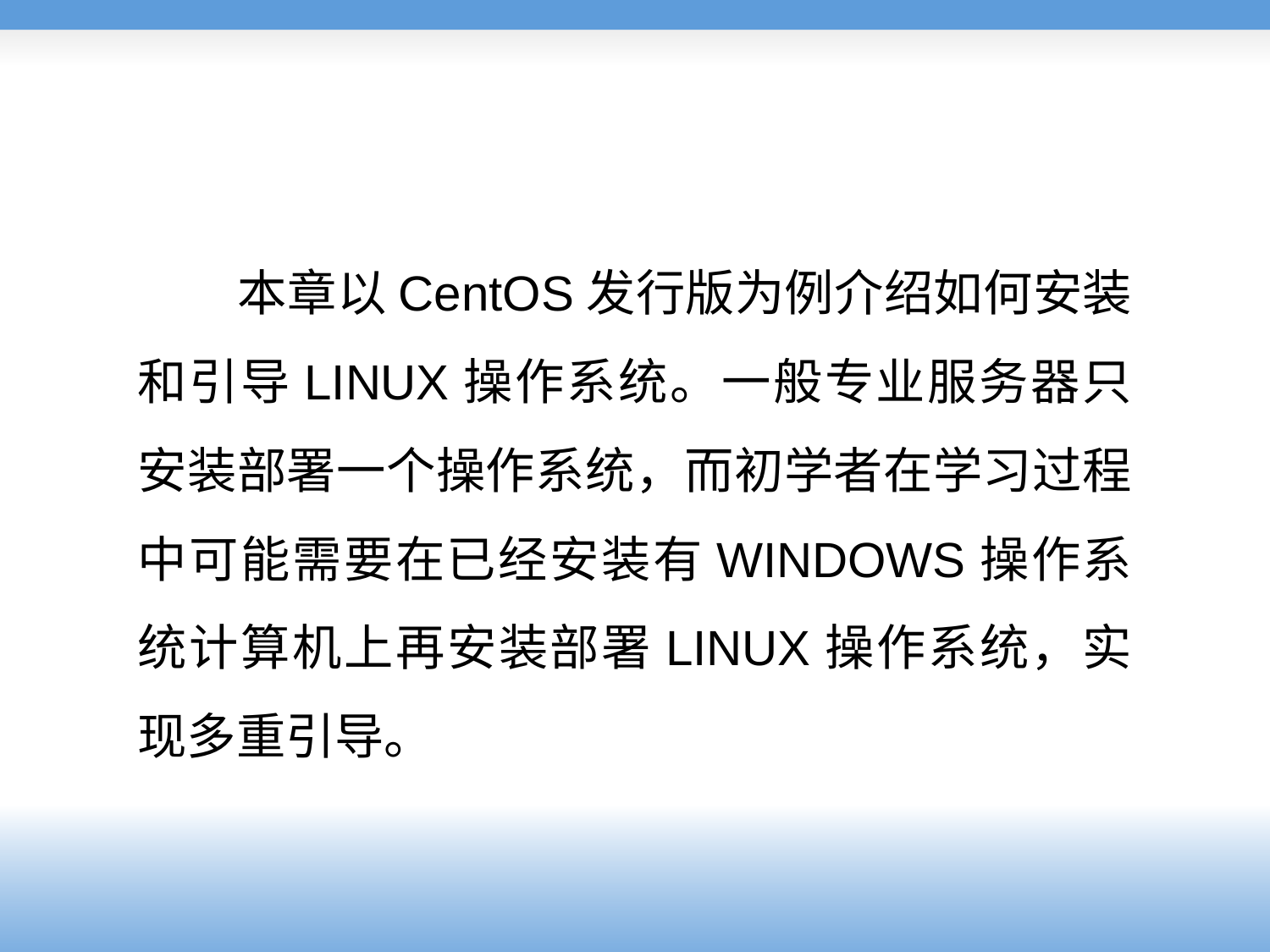

本章以CentOS发行版为例介绍如何安装和引导LINUX操作系统。一般专业服务器只安装部署一个操作系统，而初学者在学习过程中可能需要在已经安装有WINDOWS操作系统计算机上再安装部署LINUX操作系统，实现多重引导。